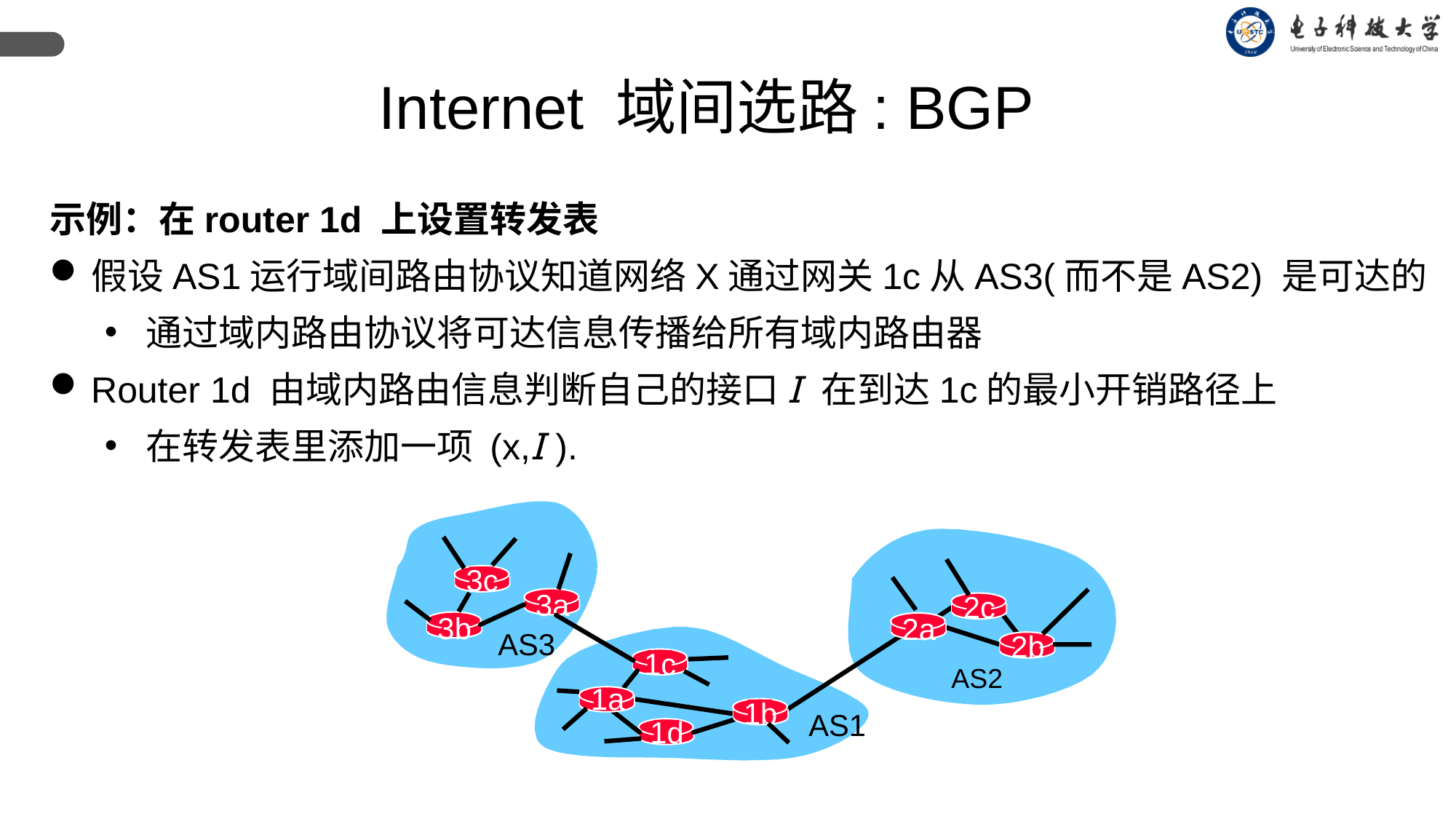

Internet 域间选路: BGP
示例：在router 1d 上设置转发表
假设AS1运行域间路由协议知道网络X通过网关1c从AS3(而不是AS2) 是可达的
通过域内路由协议将可达信息传播给所有域内路由器
Router 1d 由域内路由信息判断自己的接口I 在到达1c的最小开销路径上
在转发表里添加一项 (x,I ).

3c

3a
2c

3b

2a

AS3
2b

1c

AS2

1a

1b

AS1
1d